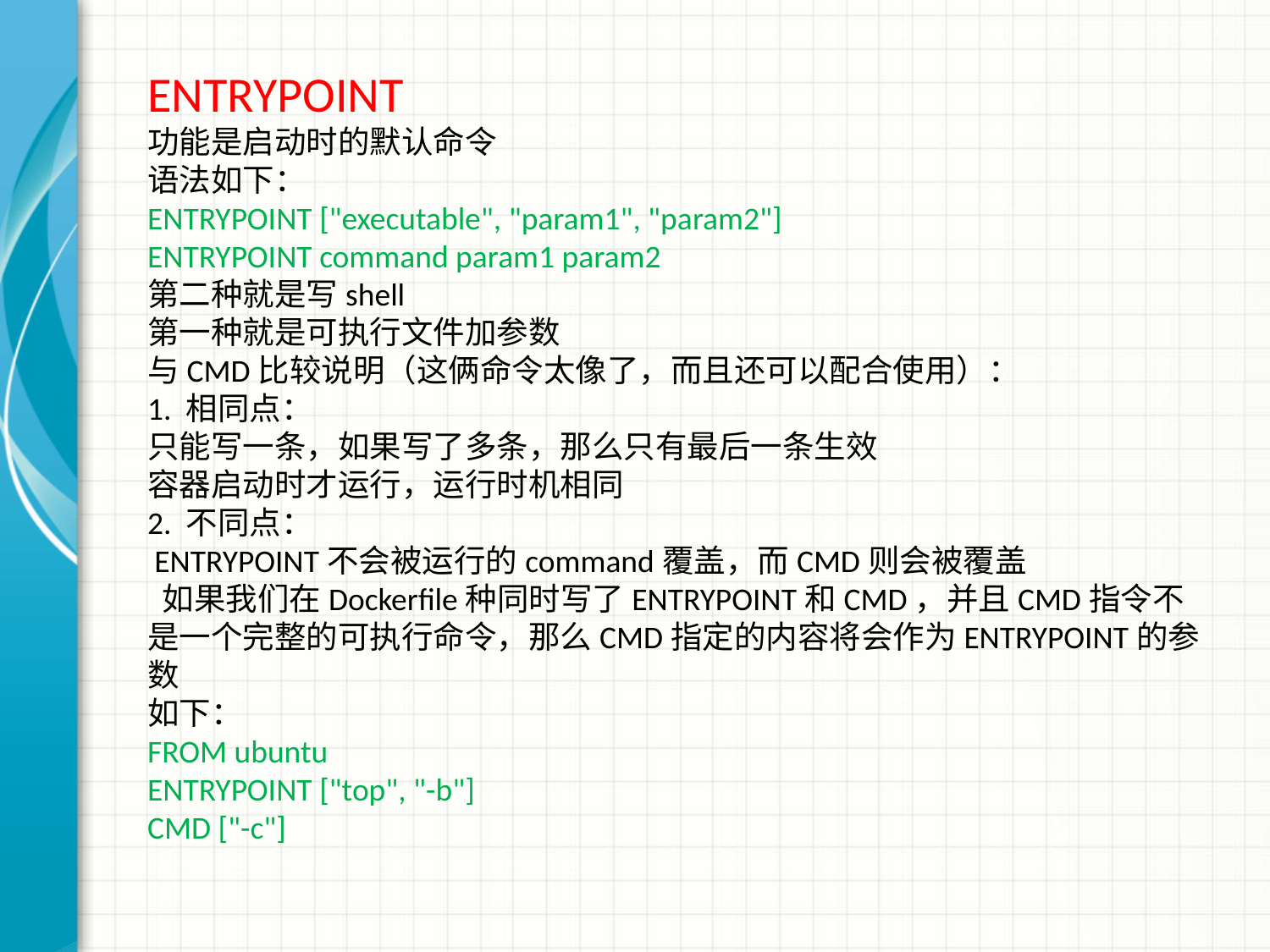

ENTRYPOINT
功能是启动时的默认命令
语法如下：
ENTRYPOINT ["executable", "param1", "param2"]
ENTRYPOINT command param1 param2
第二种就是写shell
第一种就是可执行文件加参数
与CMD比较说明（这俩命令太像了，而且还可以配合使用）：
1. 相同点：
只能写一条，如果写了多条，那么只有最后一条生效
容器启动时才运行，运行时机相同
2. 不同点：
 ENTRYPOINT不会被运行的command覆盖，而CMD则会被覆盖
 如果我们在Dockerfile种同时写了ENTRYPOINT和CMD，并且CMD指令不是一个完整的可执行命令，那么CMD指定的内容将会作为ENTRYPOINT的参数
如下：
FROM ubuntu
ENTRYPOINT ["top", "-b"]
CMD ["-c"]